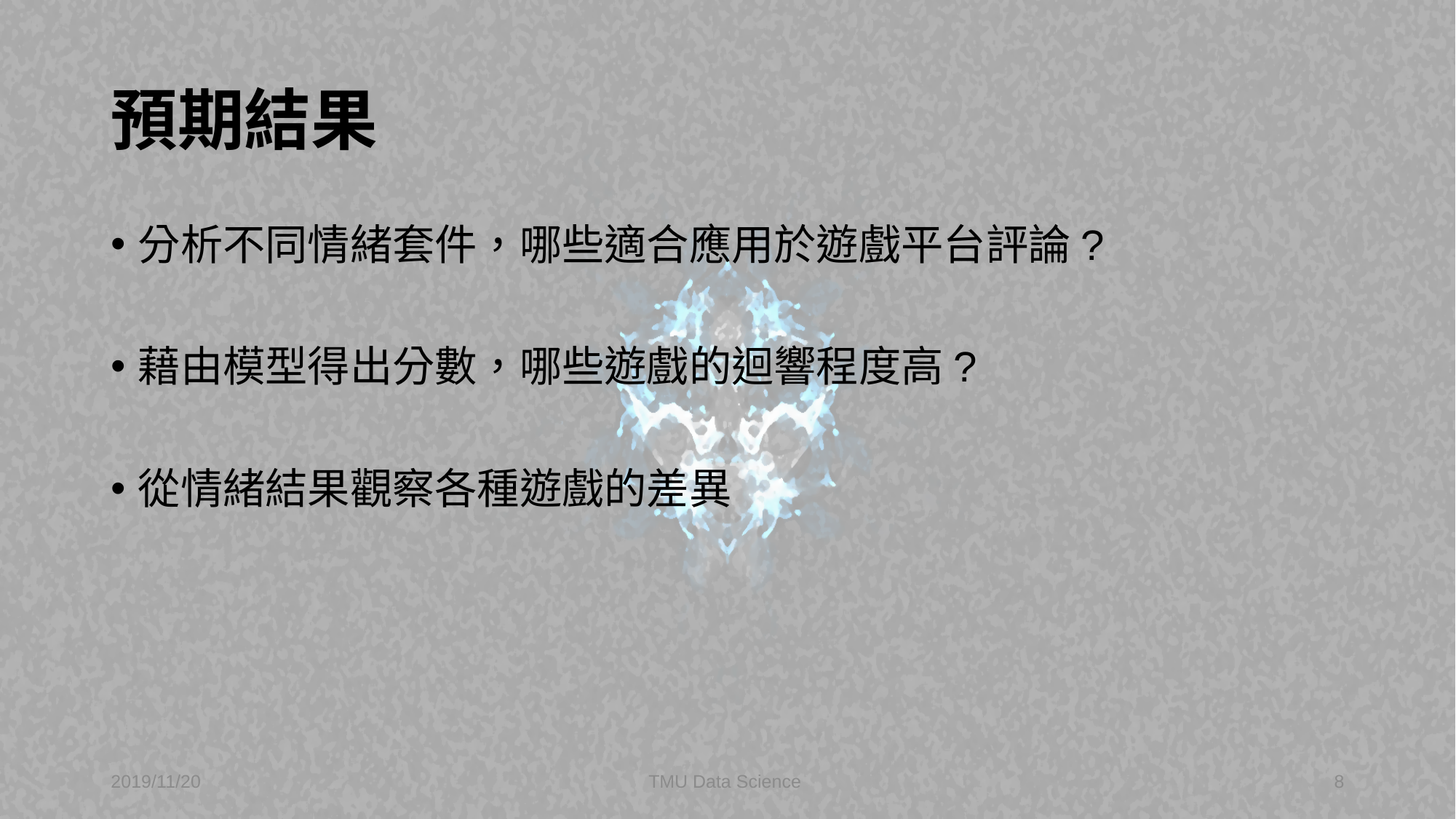

# 預期結果
分析不同情緒套件，哪些適合應用於遊戲平台評論?

藉由模型得出分數，哪些遊戲的迴響程度高?

從情緒結果觀察各種遊戲的差異
2019/11/20
TMU Data Science
8